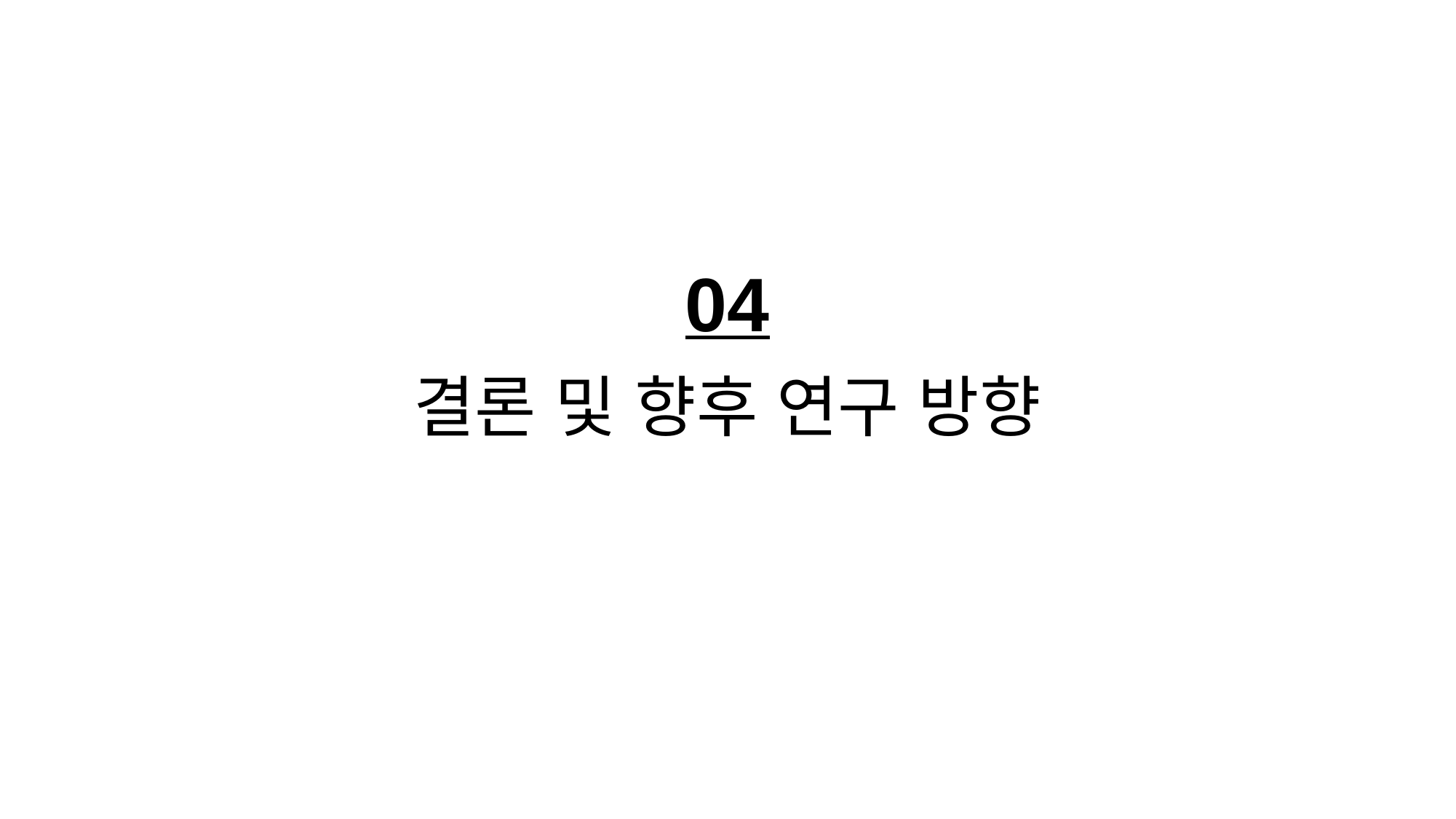

04
# 결론 및 향후 연구 방향